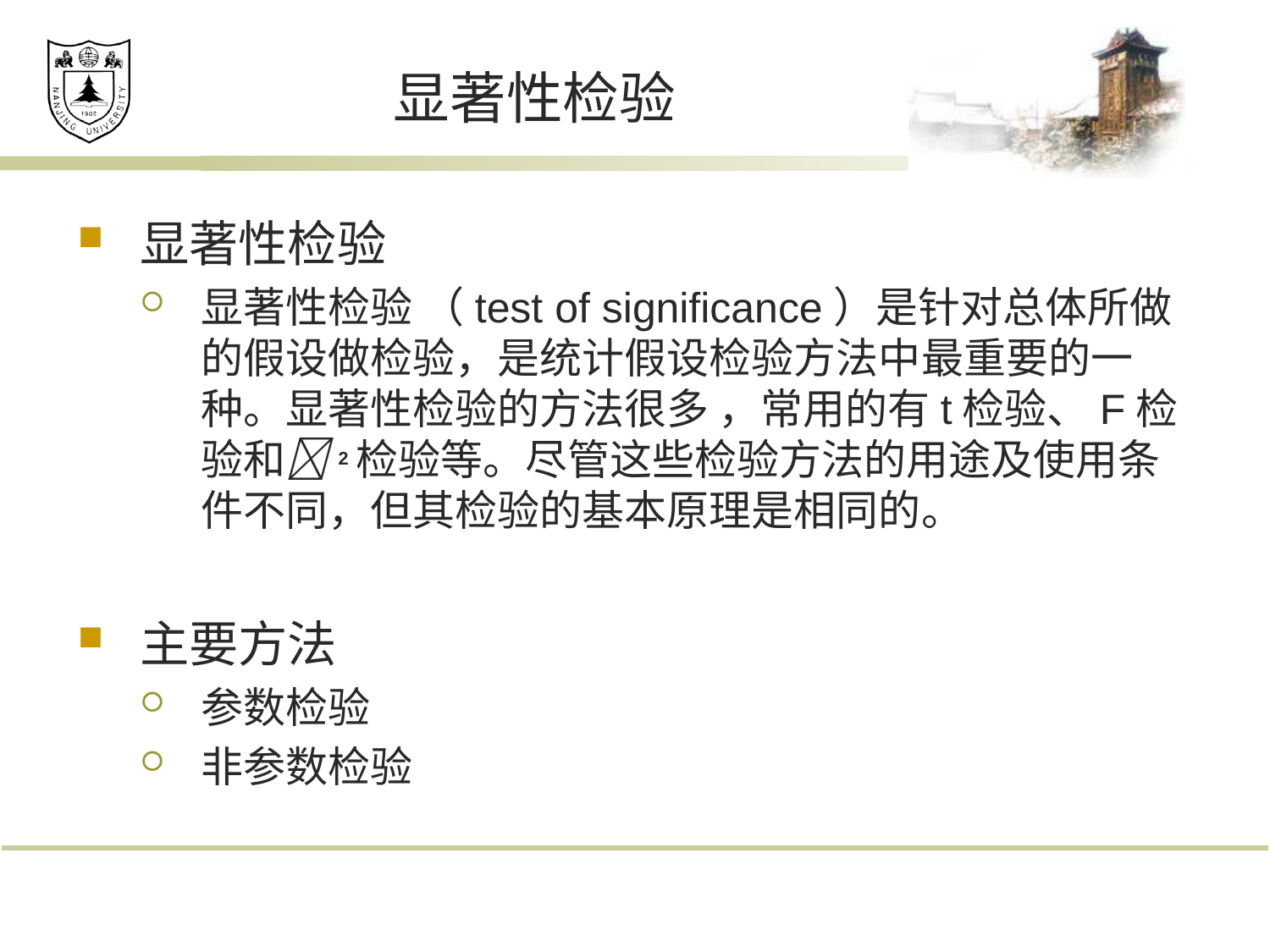

# 显著性检验
显著性检验
显著性检验 （test of significance）是针对总体所做的假设做检验，是统计假设检验方法中最重要的一种。显著性检验的方法很多 ，常用的有t检验、F检验和χ2检验等。尽管这些检验方法的用途及使用条件不同，但其检验的基本原理是相同的。

主要方法
参数检验
非参数检验